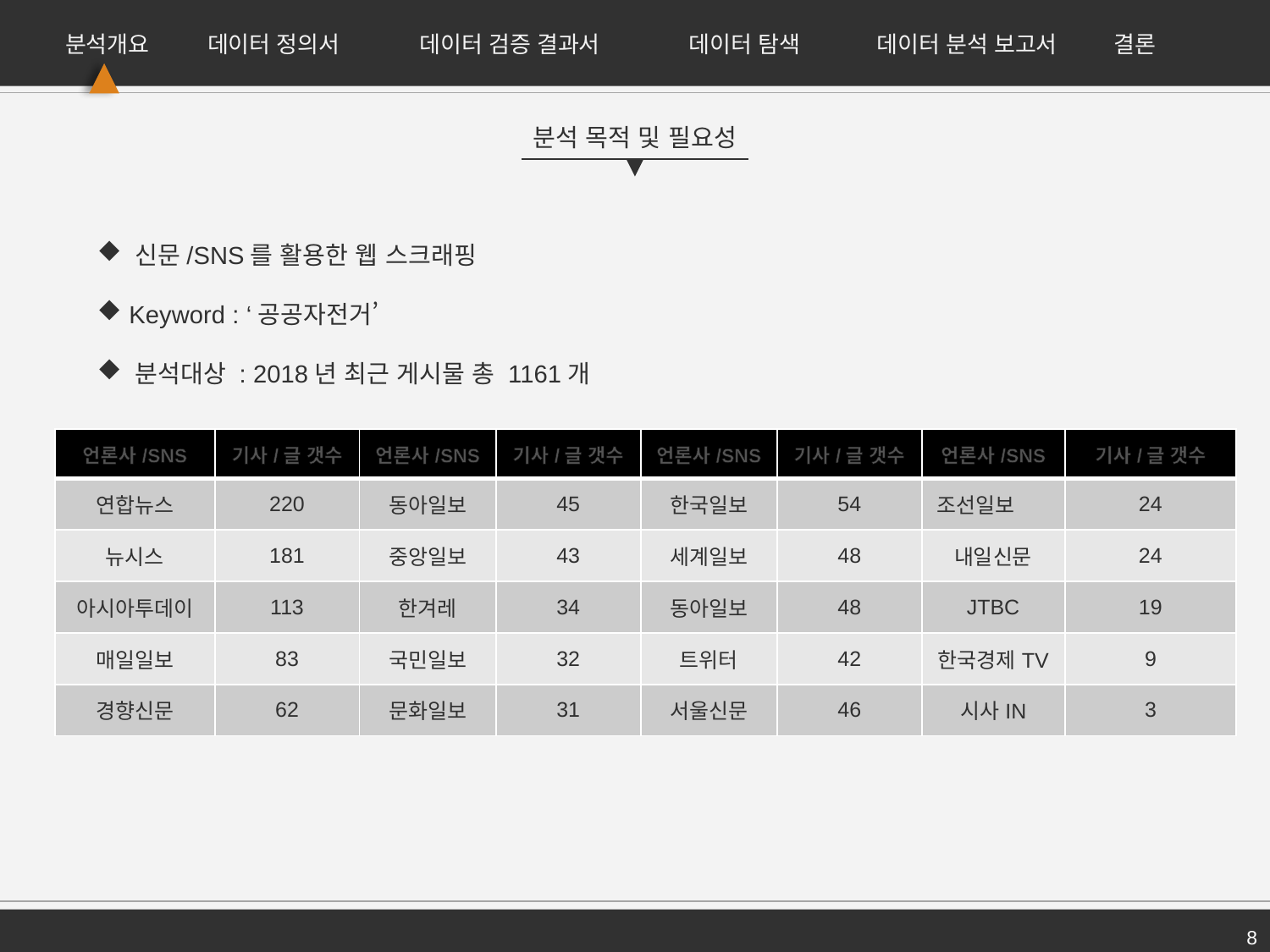

분석개요
데이터 정의서
데이터 검증 결과서
데이터 탐색
데이터 분석 보고서
결론

분석 목적 및 필요성

 신문/SNS를 활용한 웹 스크래핑

 Keyword : ‘공공자전거’

 분석대상 : 2018년 최근 게시물 총 1161개
| 언론사/SNS | 기사/글 갯수 | 언론사/SNS | 기사/글 갯수 | 언론사/SNS | 기사/글 갯수 | 언론사/SNS | 기사/글 갯수 |
| --- | --- | --- | --- | --- | --- | --- | --- |
| 연합뉴스 | 220 | 동아일보 | 45 | 한국일보 | 54 | 조선일보 | 24 |
| 뉴시스 | 181 | 중앙일보 | 43 | 세계일보 | 48 | 내일신문 | 24 |
| 아시아투데이 | 113 | 한겨레 | 34 | 동아일보 | 48 | JTBC | 19 |
| 매일일보 | 83 | 국민일보 | 32 | 트위터 | 42 | 한국경제TV | 9 |
| 경향신문 | 62 | 문화일보 | 31 | 서울신문 | 46 | 시사IN | 3 |

8